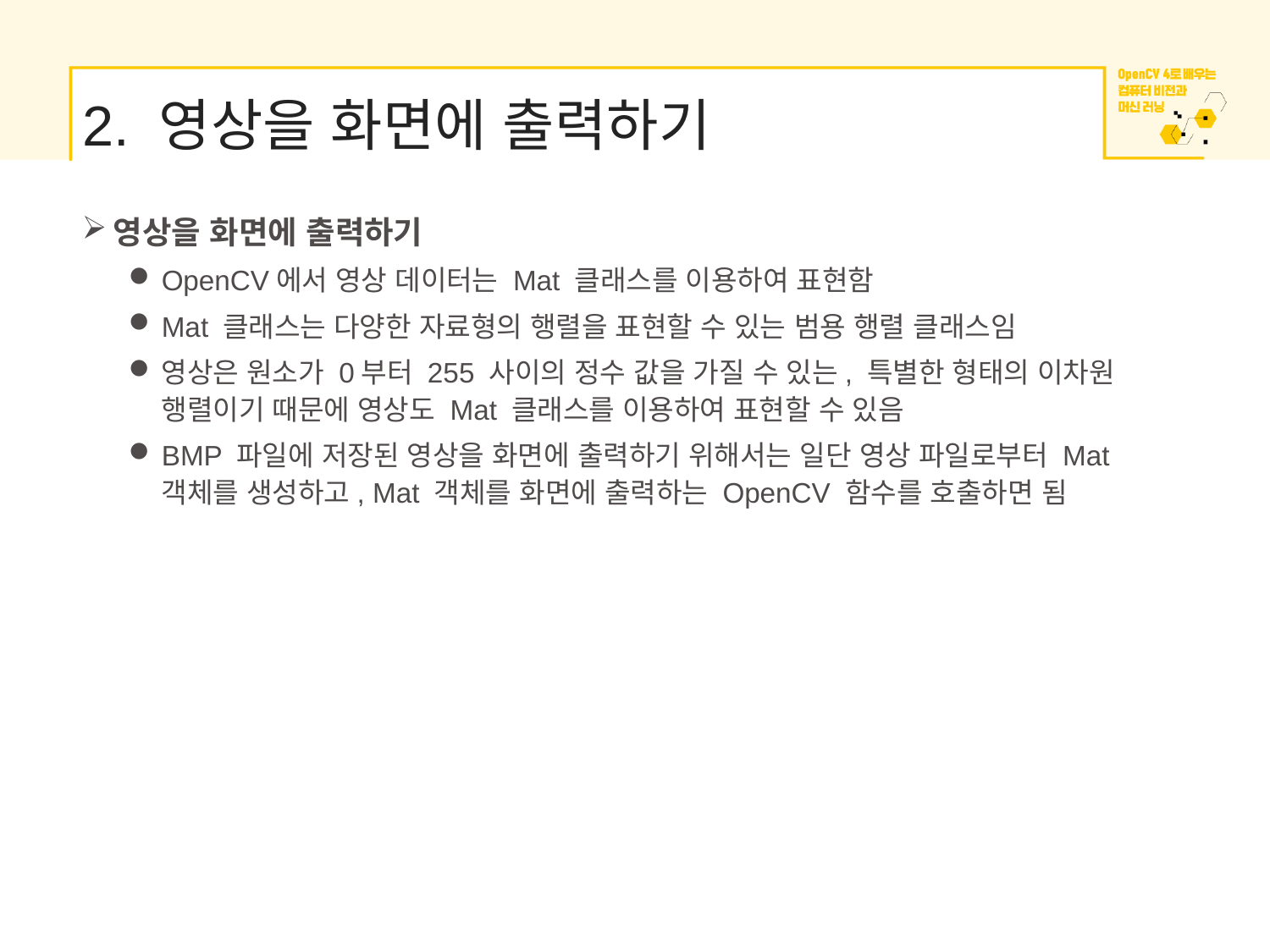

# 2. 영상을 화면에 출력하기
영상을 화면에 출력하기
OpenCV에서 영상 데이터는 Mat 클래스를 이용하여 표현함
Mat 클래스는 다양한 자료형의 행렬을 표현할 수 있는 범용 행렬 클래스임
영상은 원소가 0부터 255 사이의 정수 값을 가질 수 있는, 특별한 형태의 이차원 행렬이기 때문에 영상도 Mat 클래스를 이용하여 표현할 수 있음
BMP 파일에 저장된 영상을 화면에 출력하기 위해서는 일단 영상 파일로부터 Mat 객체를 생성하고, Mat 객체를 화면에 출력하는 OpenCV 함수를 호출하면 됨